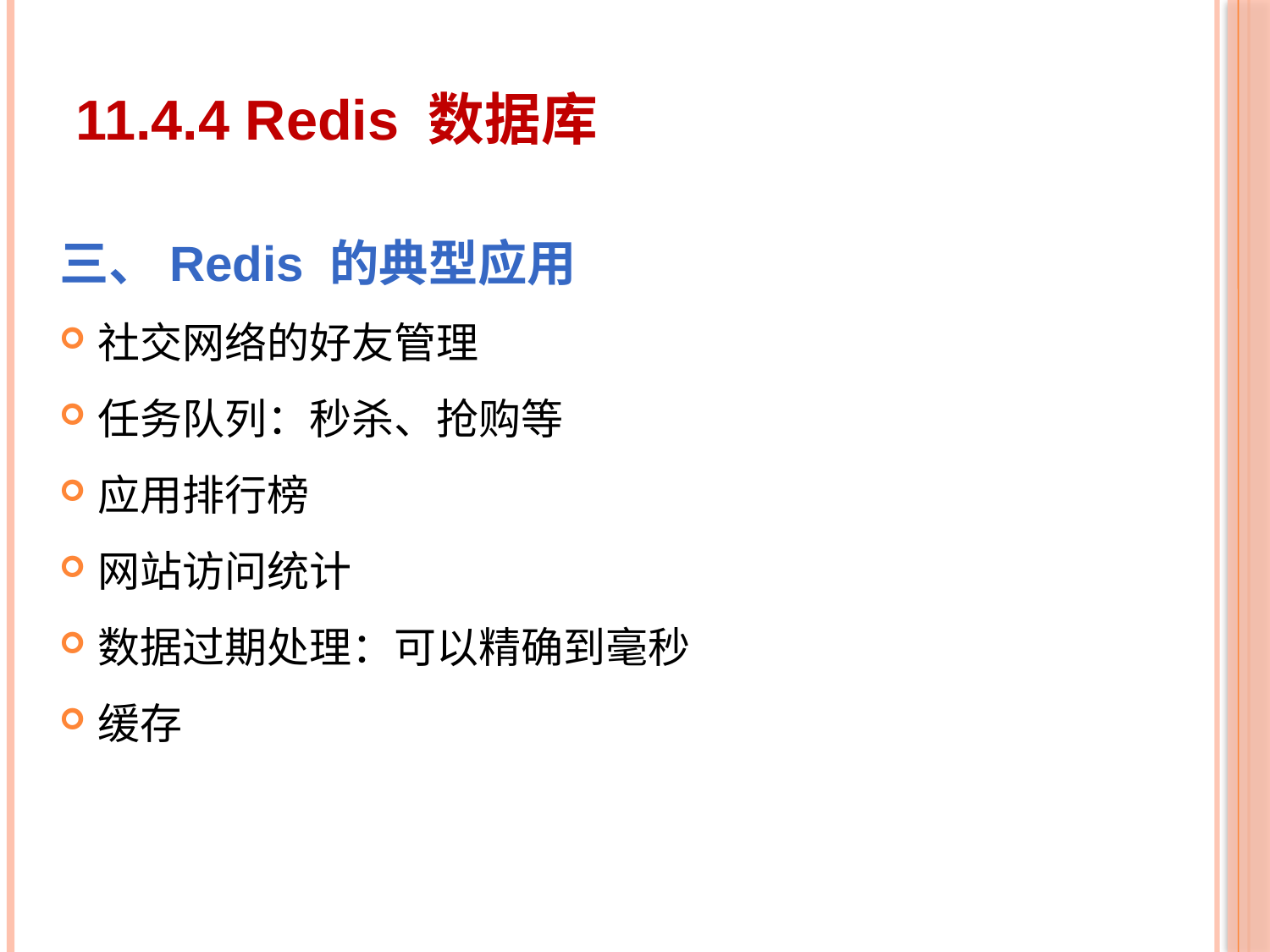

# 11.4.4 Redis 数据库

三、Redis 的典型应用
社交网络的好友管理
任务队列：秒杀、抢购等
应用排行榜
网站访问统计
数据过期处理：可以精确到毫秒
缓存